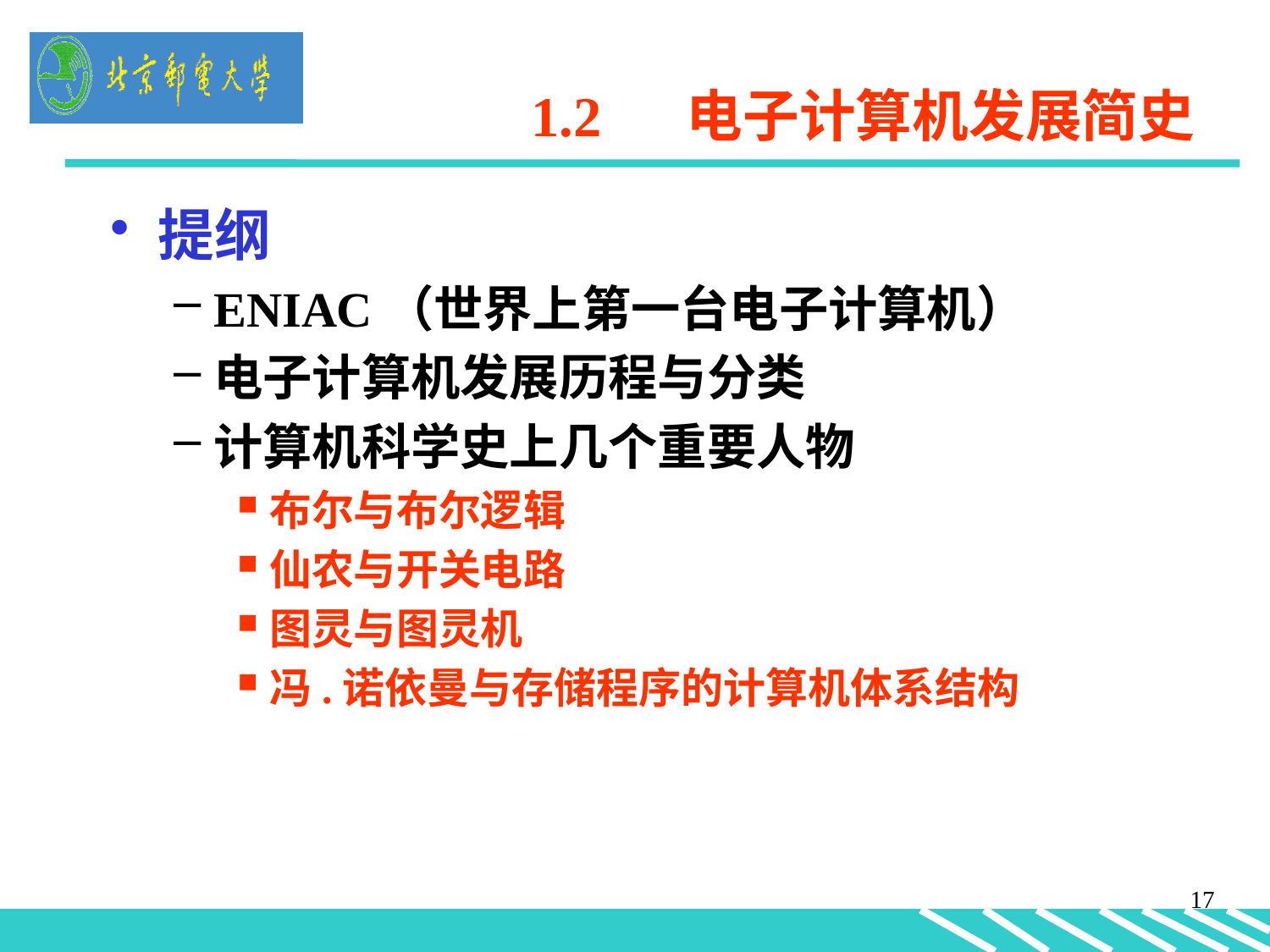

1.2     电子计算机发展简史
提纲
ENIAC（世界上第一台电子计算机）
电子计算机发展历程与分类
计算机科学史上几个重要人物
布尔与布尔逻辑
仙农与开关电路
图灵与图灵机
冯.诺依曼与存储程序的计算机体系结构
17